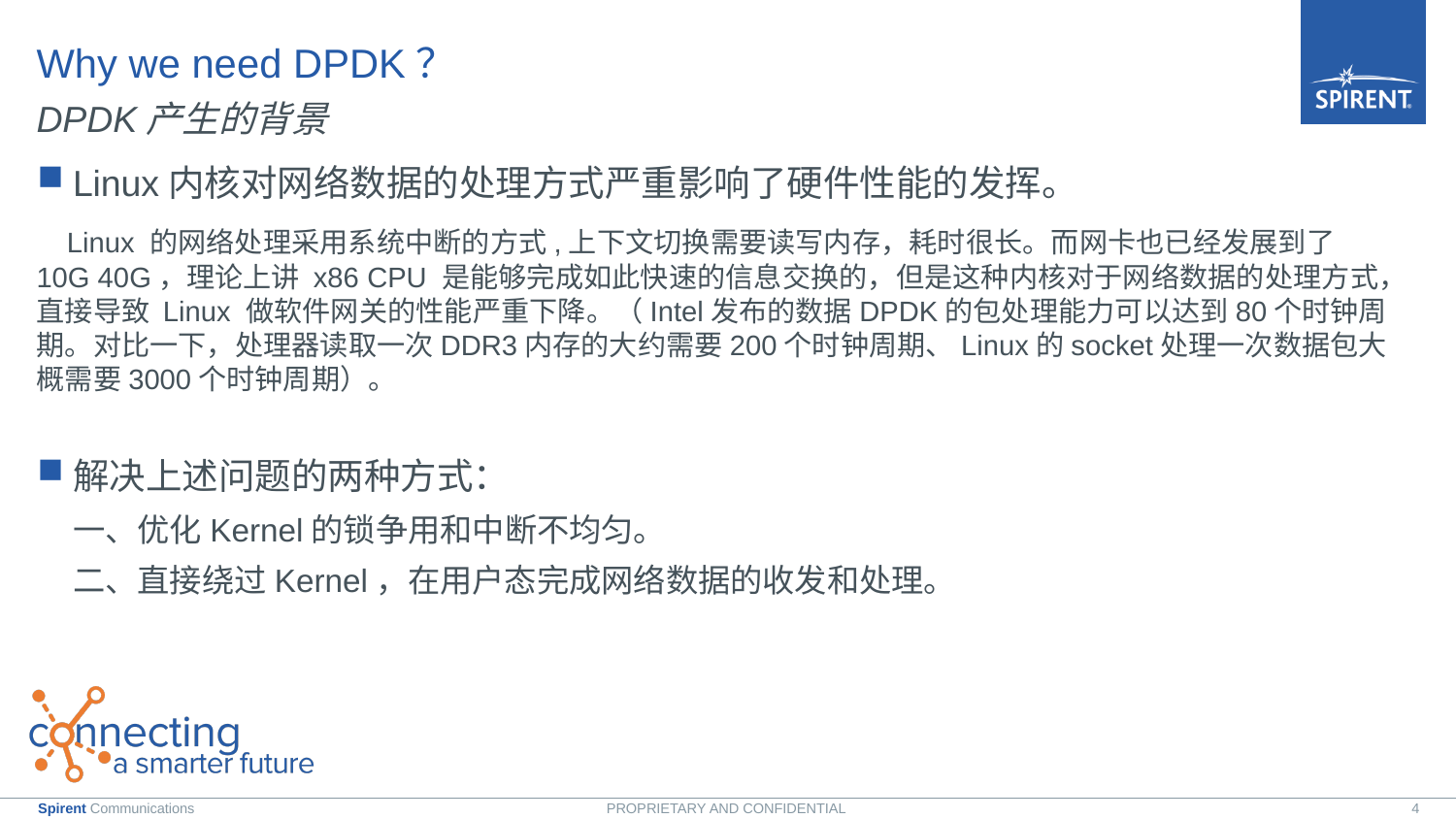

# Why we need DPDK？
DPDK产生的背景
Linux内核对网络数据的处理方式严重影响了硬件性能的发挥。
   Linux 的网络处理采用系统中断的方式,上下文切换需要读写内存，耗时很长。而网卡也已经发展到了 10G 40G，理论上讲 x86 CPU 是能够完成如此快速的信息交换的，但是这种内核对于网络数据的处理方式，直接导致 Linux 做软件网关的性能严重下降。（Intel发布的数据DPDK的包处理能力可以达到80个时钟周期。对比一下，处理器读取一次DDR3内存的大约需要200个时钟周期、Linux的socket处理一次数据包大概需要3000个时钟周期）。

解决上述问题的两种方式：
    一、优化Kernel的锁争用和中断不均匀。
    二、直接绕过Kernel，在用户态完成网络数据的收发和处理。